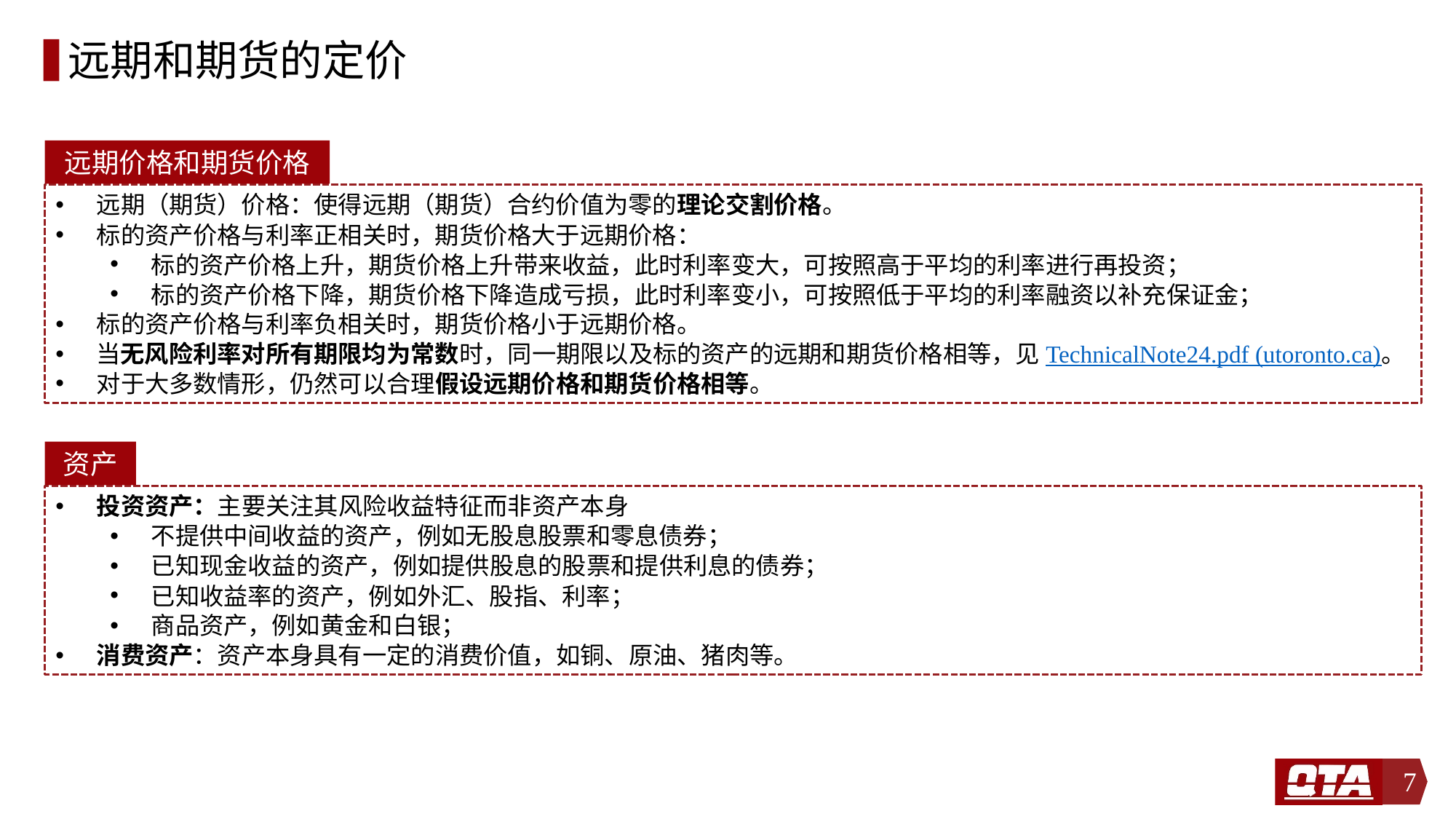

# 远期和期货的定价
远期价格和期货价格
远期（期货）价格：使得远期（期货）合约价值为零的理论交割价格。
标的资产价格与利率正相关时，期货价格大于远期价格：
标的资产价格上升，期货价格上升带来收益，此时利率变大，可按照高于平均的利率进行再投资；
标的资产价格下降，期货价格下降造成亏损，此时利率变小，可按照低于平均的利率融资以补充保证金；
标的资产价格与利率负相关时，期货价格小于远期价格。
当无风险利率对所有期限均为常数时，同一期限以及标的资产的远期和期货价格相等，见TechnicalNote24.pdf (utoronto.ca)。
对于大多数情形，仍然可以合理假设远期价格和期货价格相等。
资产
投资资产：主要关注其风险收益特征而非资产本身
不提供中间收益的资产，例如无股息股票和零息债券；
已知现金收益的资产，例如提供股息的股票和提供利息的债券；
已知收益率的资产，例如外汇、股指、利率；
商品资产，例如黄金和白银；
消费资产：资产本身具有一定的消费价值，如铜、原油、猪肉等。
7